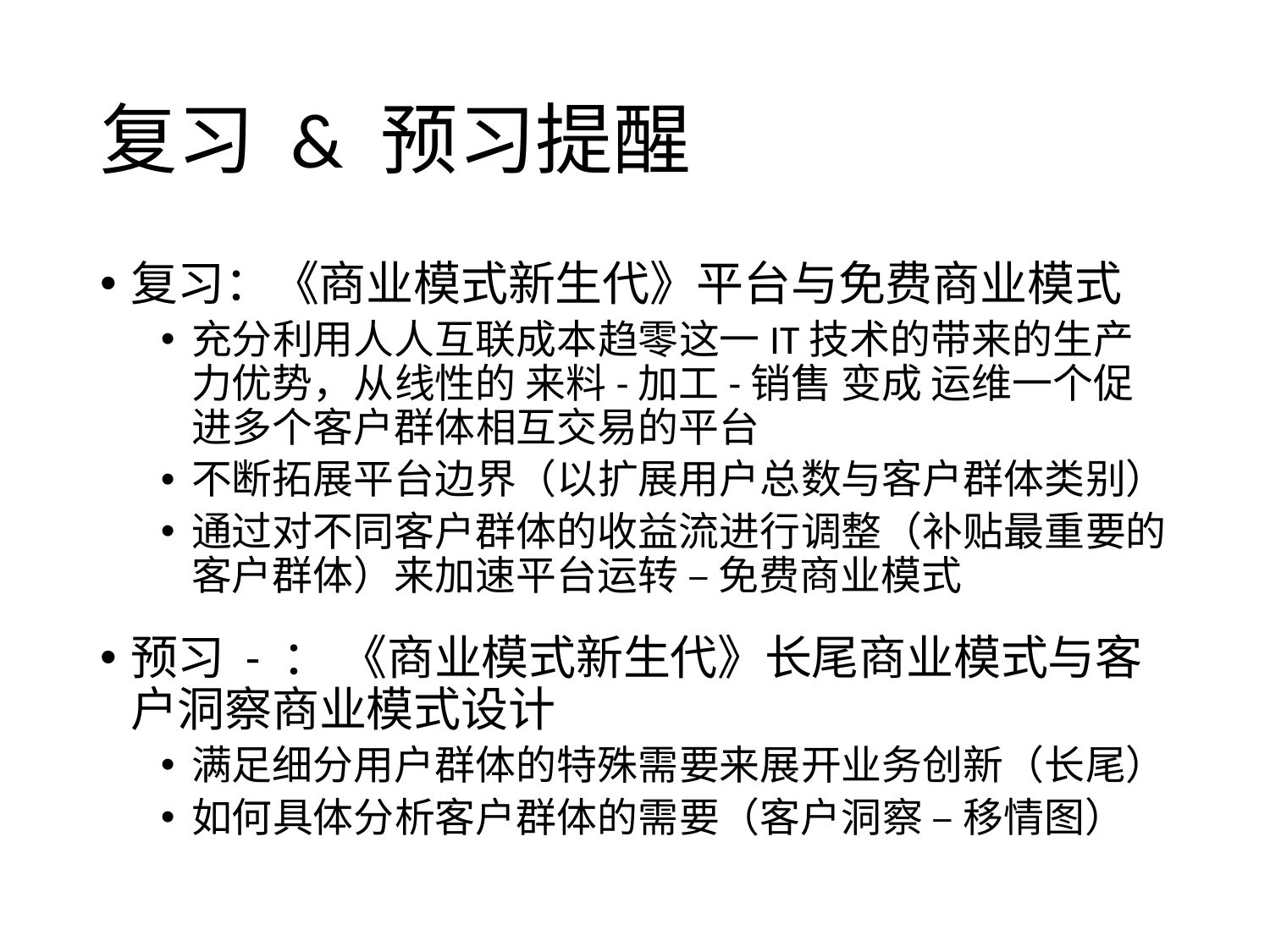

# 复习 & 预习提醒
复习：《商业模式新生代》平台与免费商业模式
充分利用人人互联成本趋零这一IT技术的带来的生产力优势，从线性的 来料-加工-销售 变成 运维一个促进多个客户群体相互交易的平台
不断拓展平台边界（以扩展用户总数与客户群体类别）
通过对不同客户群体的收益流进行调整（补贴最重要的客户群体）来加速平台运转 – 免费商业模式

预习 - ： 《商业模式新生代》长尾商业模式与客户洞察商业模式设计
满足细分用户群体的特殊需要来展开业务创新（长尾）
如何具体分析客户群体的需要（客户洞察 – 移情图）